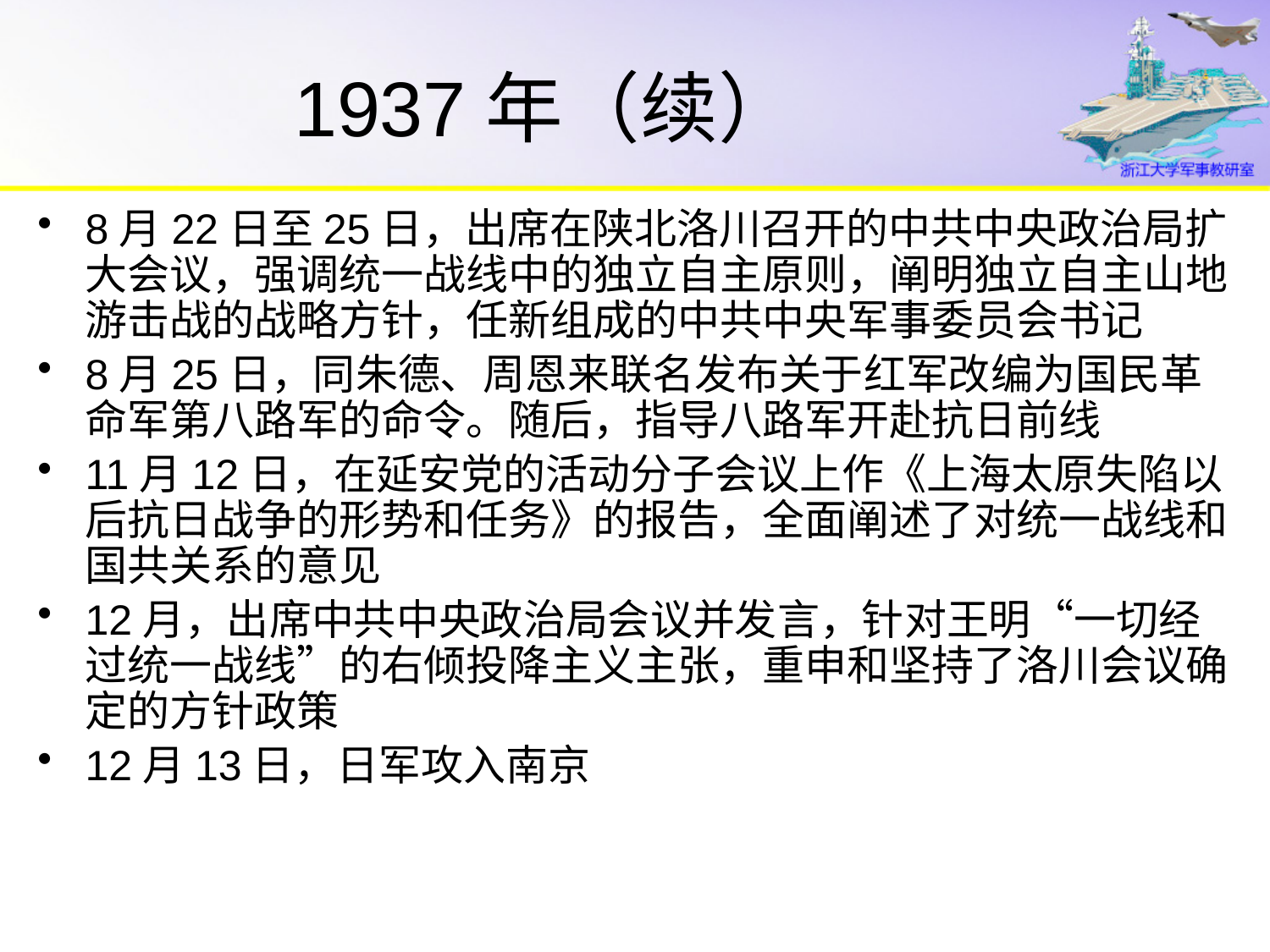

# 1937年（续）
8月22日至25日，出席在陕北洛川召开的中共中央政治局扩大会议，强调统一战线中的独立自主原则，阐明独立自主山地游击战的战略方针，任新组成的中共中央军事委员会书记
8月25日，同朱德、周恩来联名发布关于红军改编为国民革命军第八路军的命令。随后，指导八路军开赴抗日前线
11月12日，在延安党的活动分子会议上作《上海太原失陷以后抗日战争的形势和任务》的报告，全面阐述了对统一战线和国共关系的意见
12月，出席中共中央政治局会议并发言，针对王明“一切经过统一战线”的右倾投降主义主张，重申和坚持了洛川会议确定的方针政策
12月13日，日军攻入南京